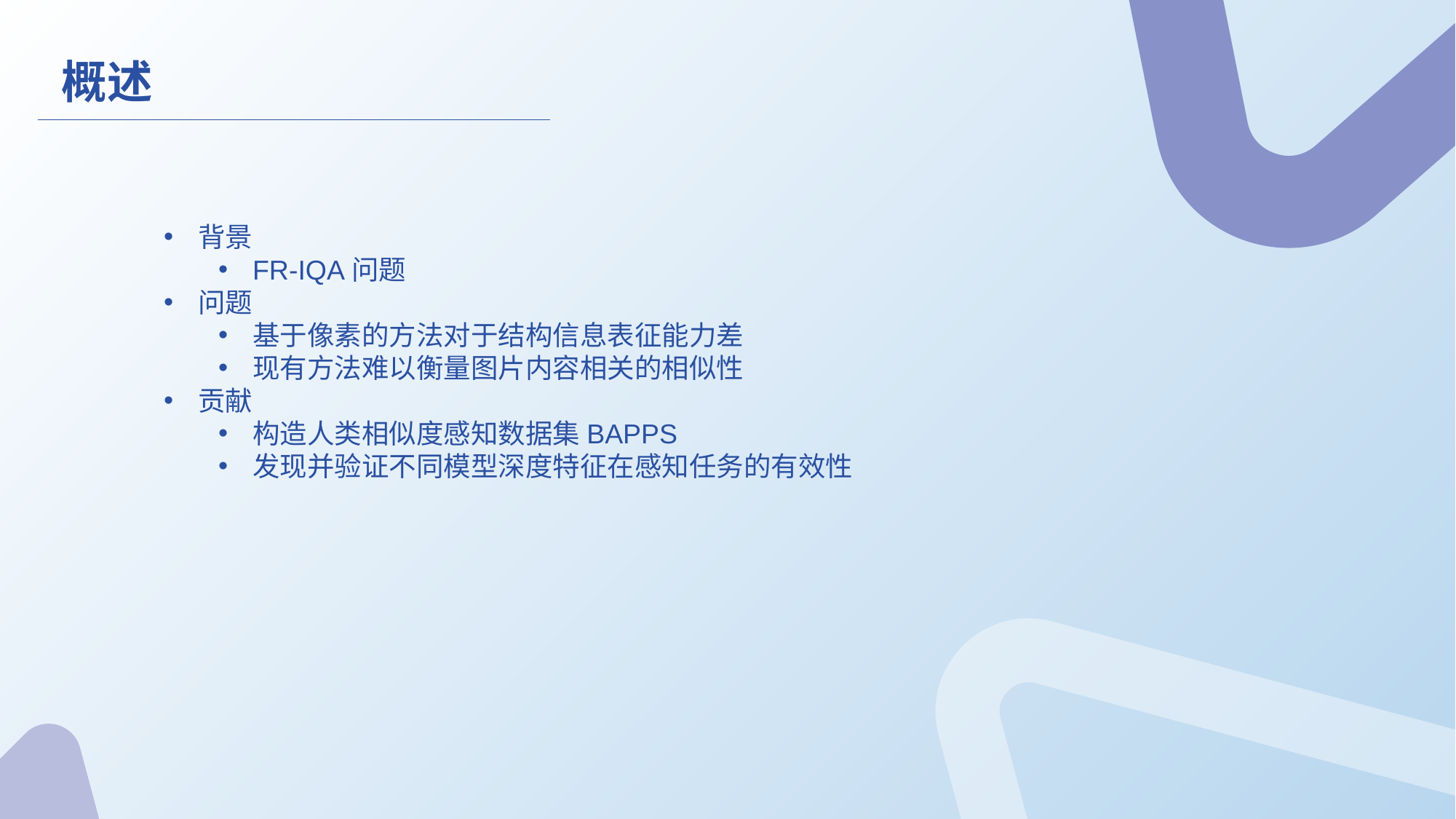

概述
背景
FR-IQA问题
问题
基于像素的方法对于结构信息表征能力差
现有方法难以衡量图片内容相关的相似性
贡献
构造人类相似度感知数据集BAPPS
发现并验证不同模型深度特征在感知任务的有效性